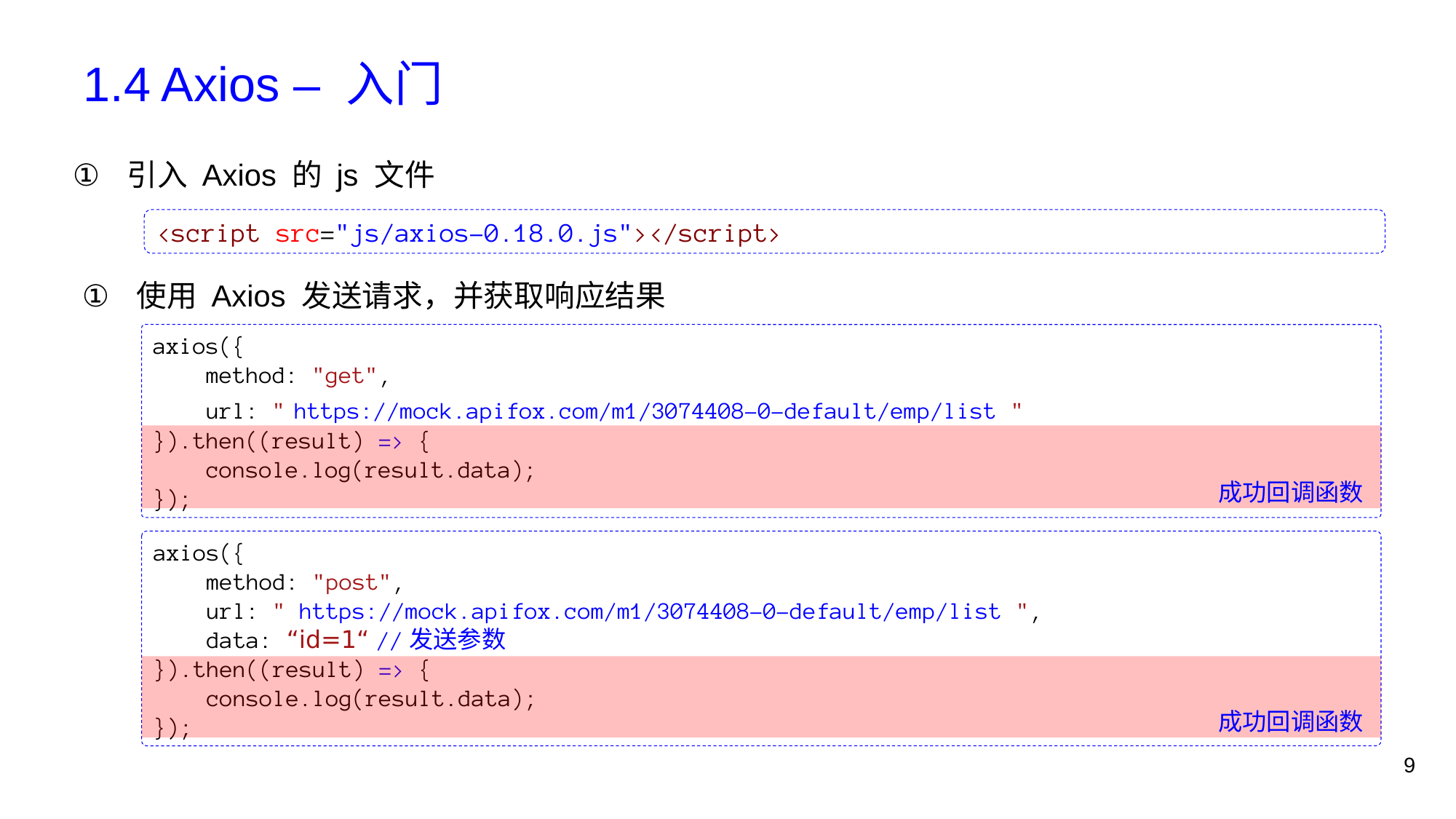

# 1.4 Axios – 入门

引入 Axios 的 js 文件
<script src="js/axios-0.18.0.js"></script>
使用 Axios 发送请求，并获取响应结果
axios({
    method: "get",
    url: " https://mock.apifox.com/m1/3074408-0-default/emp/list "
}).then((result) => {
    console.log(result.data);
});

成功回调函数
axios({
    method: "post",
    url: " https://mock.apifox.com/m1/3074408-0-default/emp/list ",
    data: “id=1“ //发送参数
}).then((result) => {
    console.log(result.data);
});

成功回调函数
9